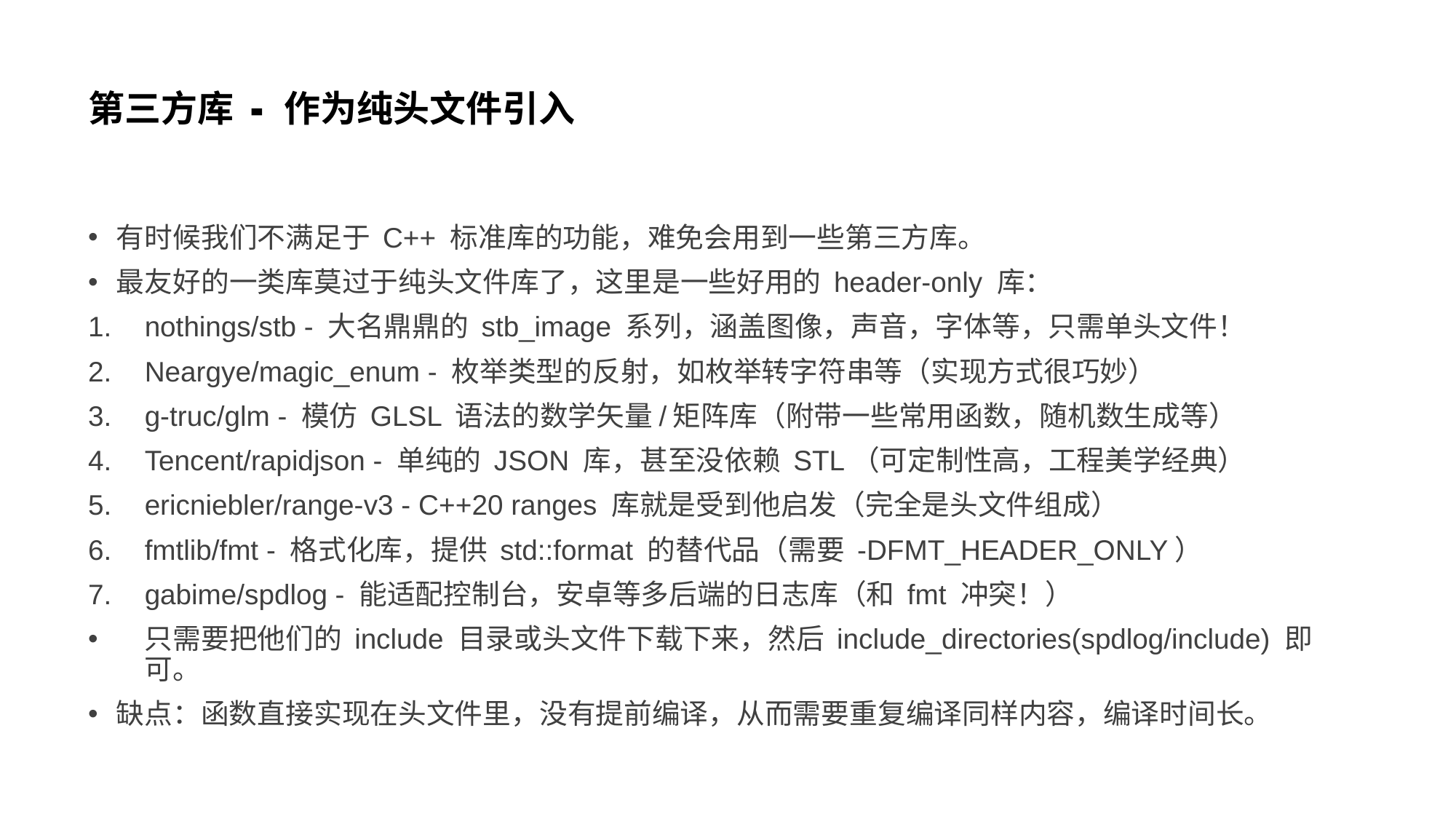

# 第三方库 - 作为纯头文件引入
有时候我们不满足于 C++ 标准库的功能，难免会用到一些第三方库。
最友好的一类库莫过于纯头文件库了，这里是一些好用的 header-only 库：
nothings/stb - 大名鼎鼎的 stb_image 系列，涵盖图像，声音，字体等，只需单头文件！
Neargye/magic_enum - 枚举类型的反射，如枚举转字符串等（实现方式很巧妙）
g-truc/glm - 模仿 GLSL 语法的数学矢量/矩阵库（附带一些常用函数，随机数生成等）
Tencent/rapidjson - 单纯的 JSON 库，甚至没依赖 STL（可定制性高，工程美学经典）
ericniebler/range-v3 - C++20 ranges 库就是受到他启发（完全是头文件组成）
fmtlib/fmt - 格式化库，提供 std::format 的替代品（需要 -DFMT_HEADER_ONLY）
gabime/spdlog - 能适配控制台，安卓等多后端的日志库（和 fmt 冲突！）
只需要把他们的 include 目录或头文件下载下来，然后 include_directories(spdlog/include) 即可。
缺点：函数直接实现在头文件里，没有提前编译，从而需要重复编译同样内容，编译时间长。